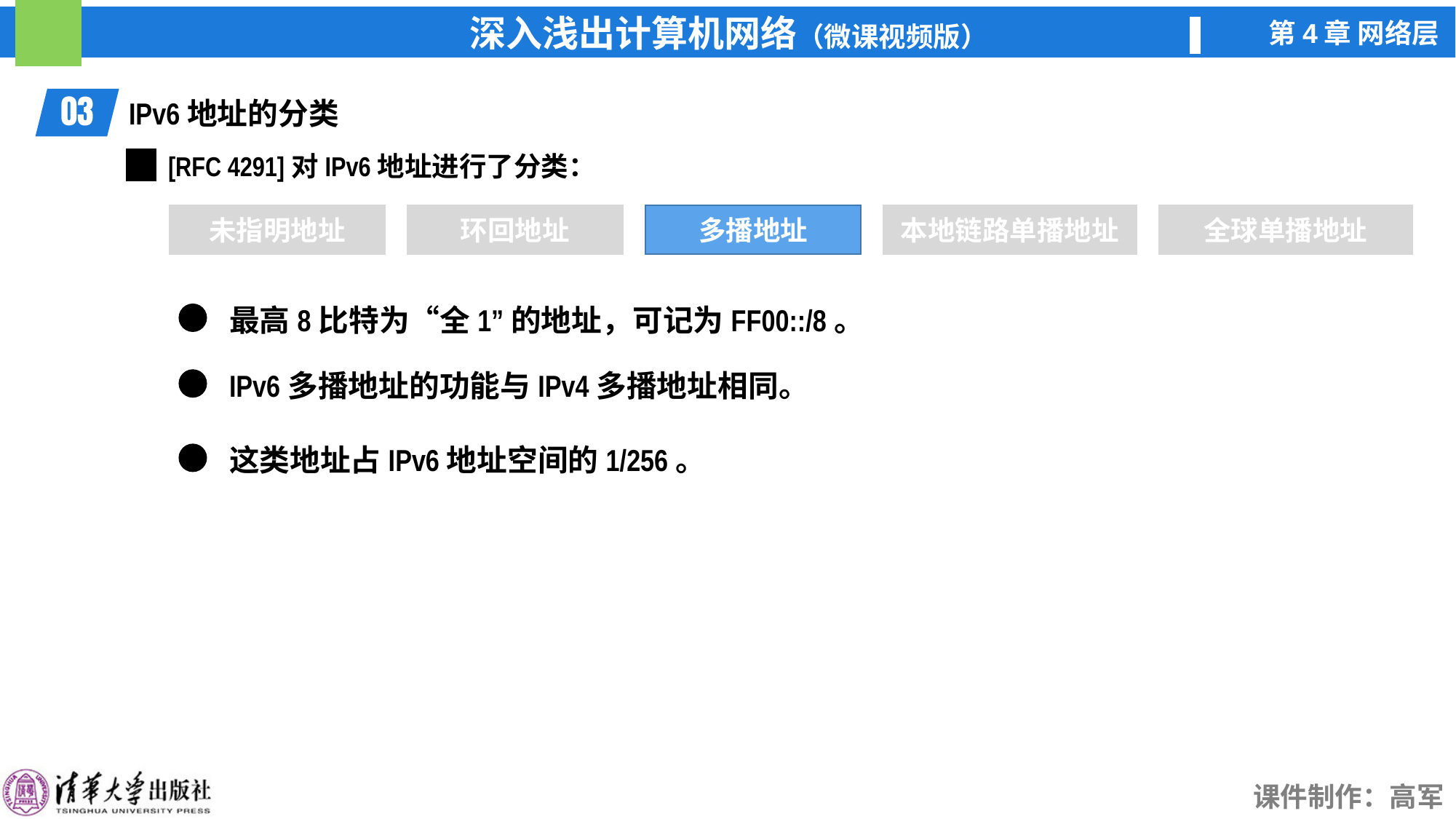

03
IPv6地址的分类
[RFC 4291]对IPv6地址进行了分类：

未指明地址
环回地址
多播地址
多播地址
本地链路单播地址
全球单播地址
最高8比特为“全1”的地址，可记为FF00::/8。

IPv6多播地址的功能与IPv4多播地址相同。

这类地址占IPv6地址空间的1/256。